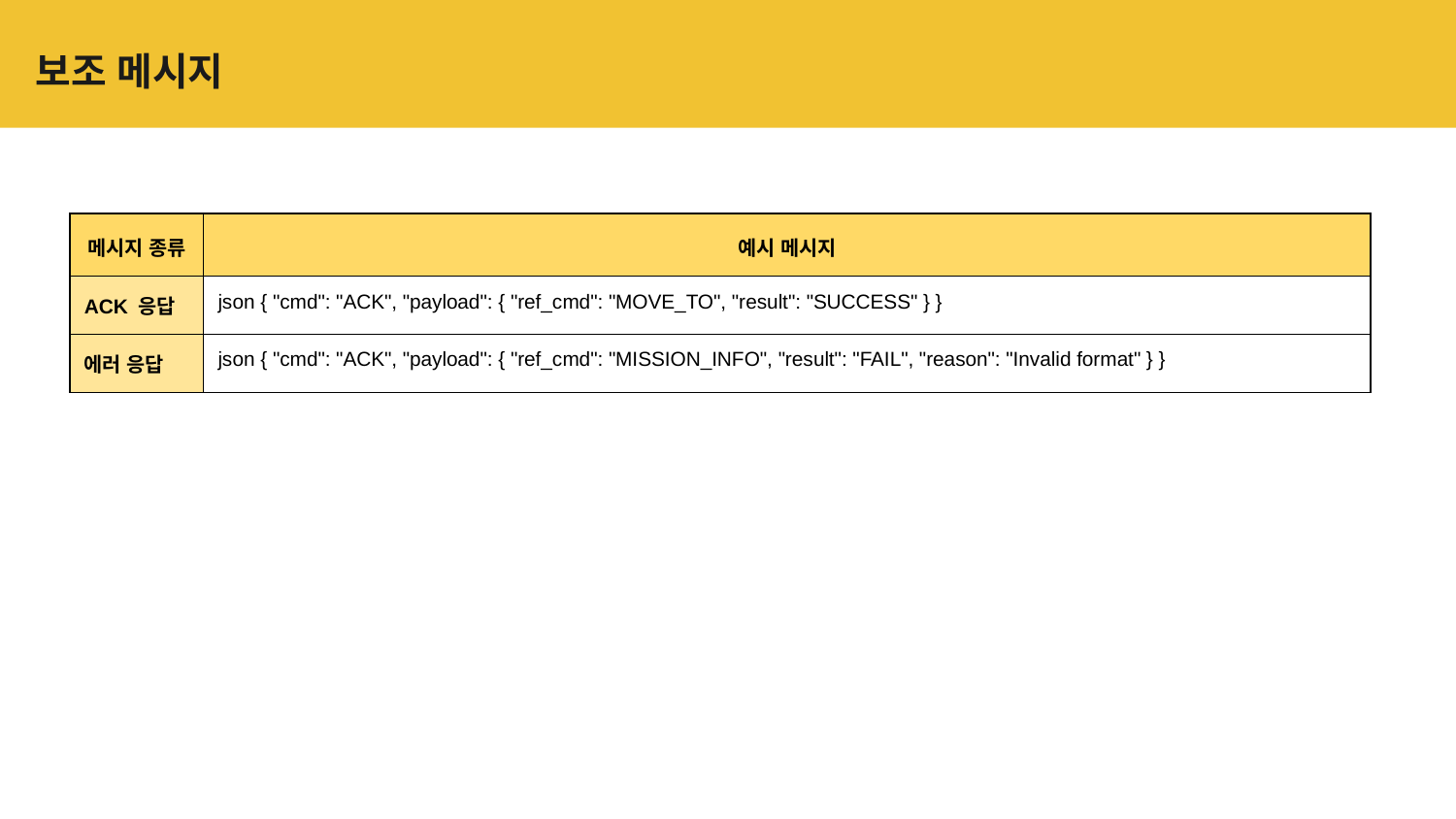

# 보조 메시지
| 메시지 종류 | 예시 메시지 |
| --- | --- |
| ACK 응답 | json { "cmd": "ACK", "payload": { "ref\_cmd": "MOVE\_TO", "result": "SUCCESS" } } |
| 에러 응답 | json { "cmd": "ACK", "payload": { "ref\_cmd": "MISSION\_INFO", "result": "FAIL", "reason": "Invalid format" } } |